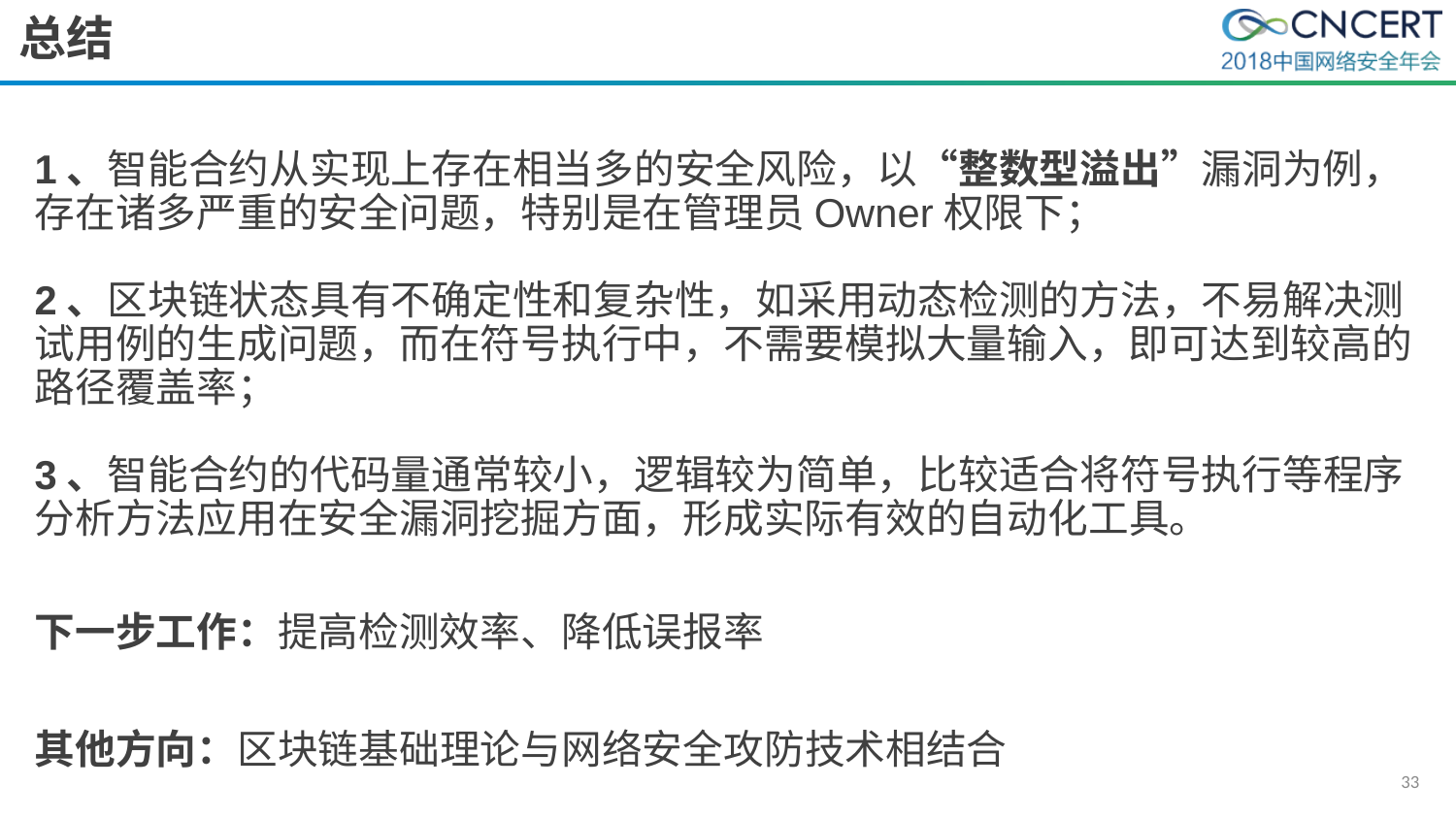

# 总结

1、智能合约从实现上存在相当多的安全风险，以“整数型溢出”漏洞为例，存在诸多严重的安全问题，特别是在管理员Owner权限下；

2、区块链状态具有不确定性和复杂性，如采用动态检测的方法，不易解决测试用例的生成问题，而在符号执行中，不需要模拟大量输入，即可达到较高的路径覆盖率；

3、智能合约的代码量通常较小，逻辑较为简单，比较适合将符号执行等程序分析方法应用在安全漏洞挖掘方面，形成实际有效的自动化工具。

下一步工作：提高检测效率、降低误报率

其他方向：区块链基础理论与网络安全攻防技术相结合
33